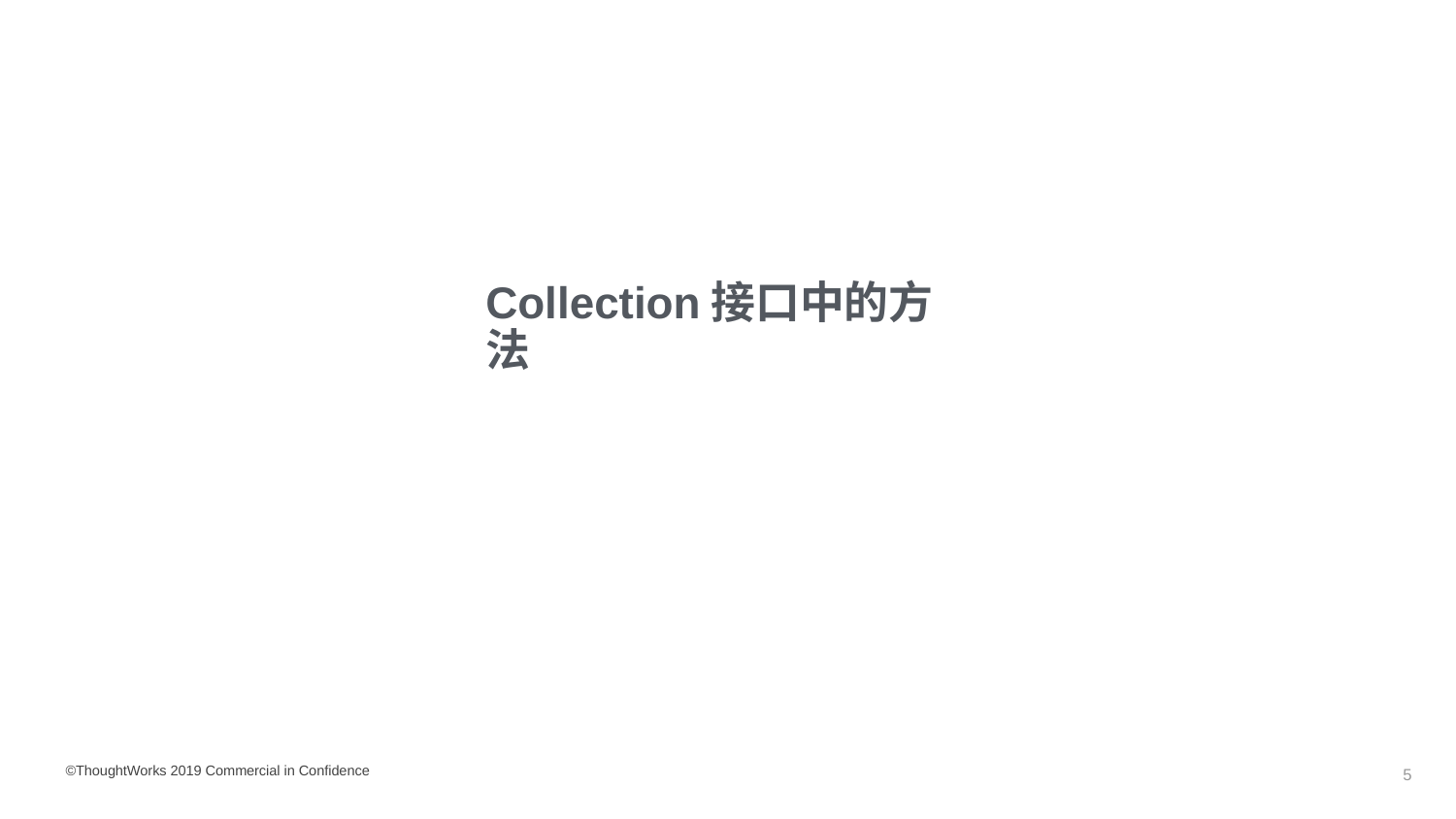

Collection接口中的方法
©ThoughtWorks 2019 Commercial in Confidence
5